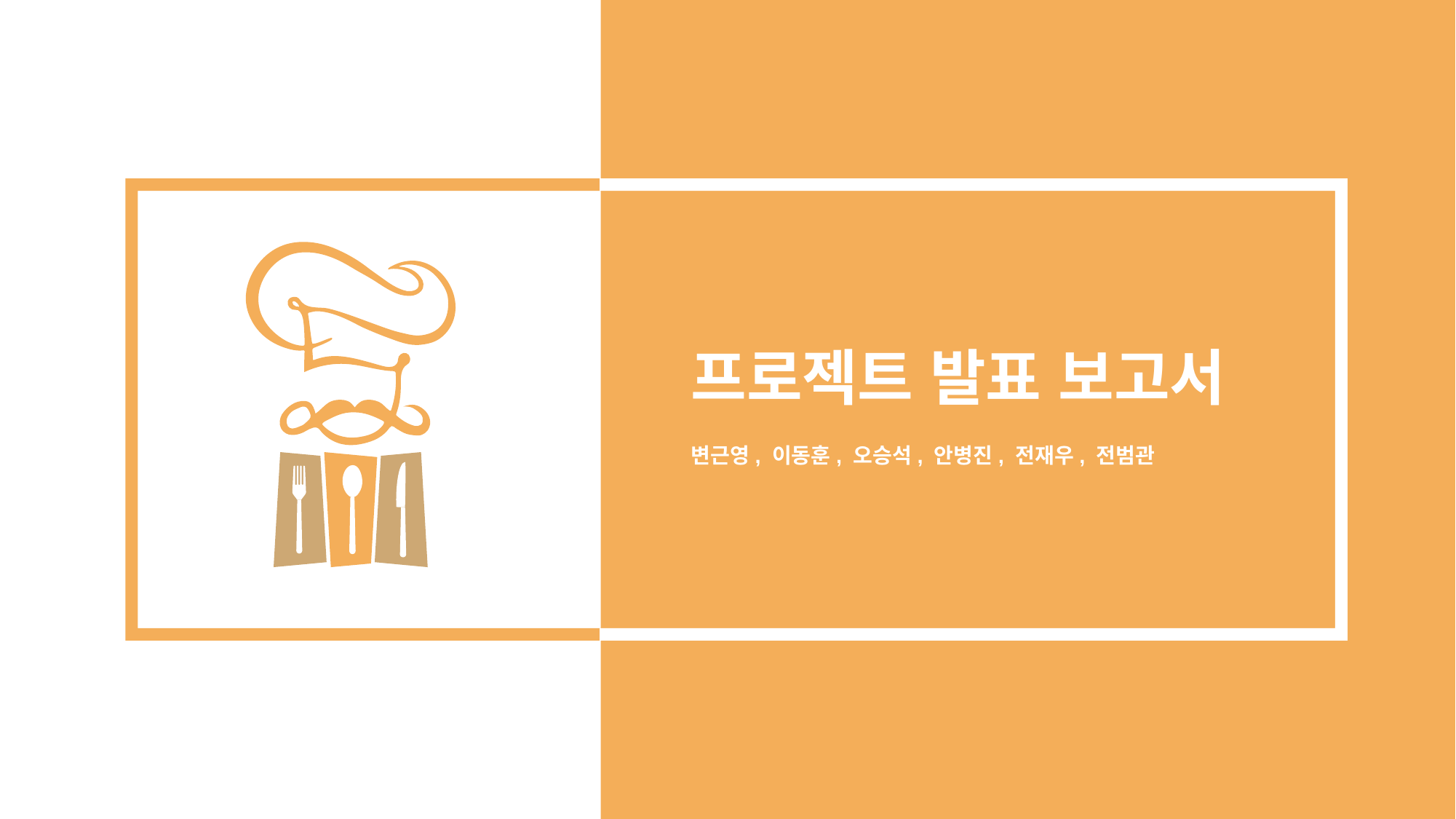

프로젝트 발표 보고서
변근영, 이동훈, 오승석, 안병진, 전재우, 전범관